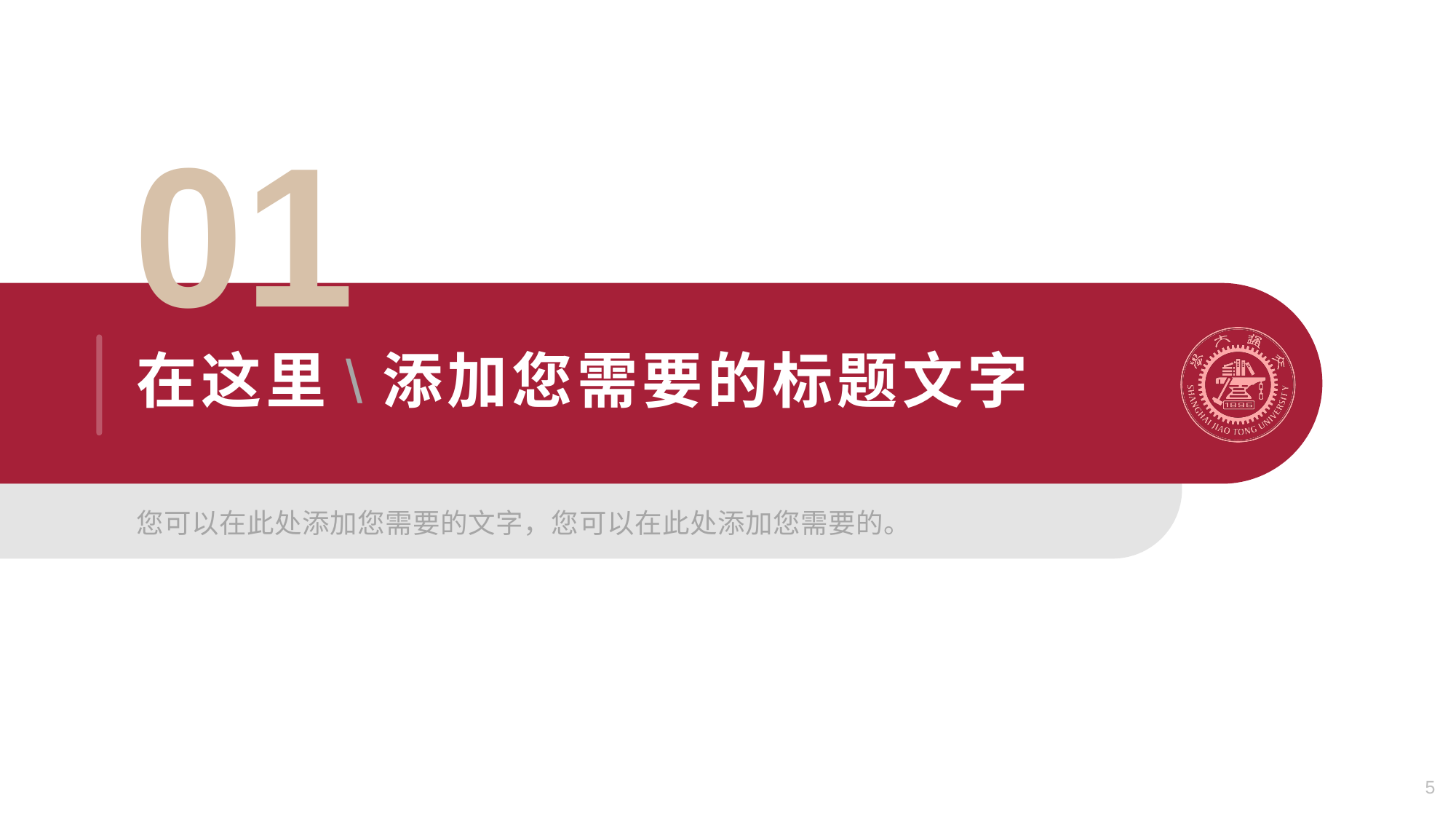

01

# 在这里\添加您需要的标题文字
您可以在此处添加您需要的文字，您可以在此处添加您需要的。
5